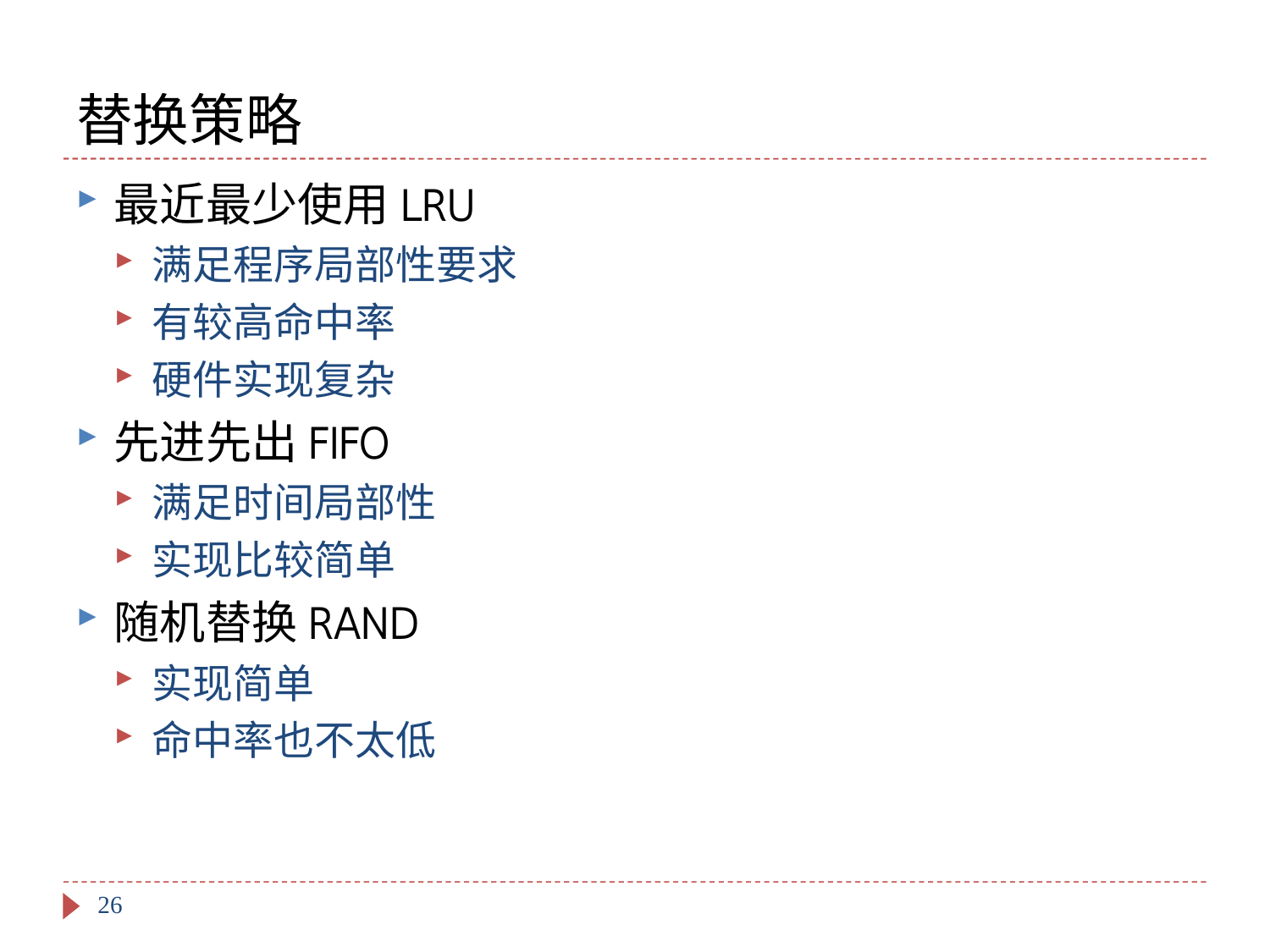

# 替换策略
最近最少使用LRU
满足程序局部性要求
有较高命中率
硬件实现复杂
先进先出FIFO
满足时间局部性
实现比较简单
随机替换RAND
实现简单
命中率也不太低

26